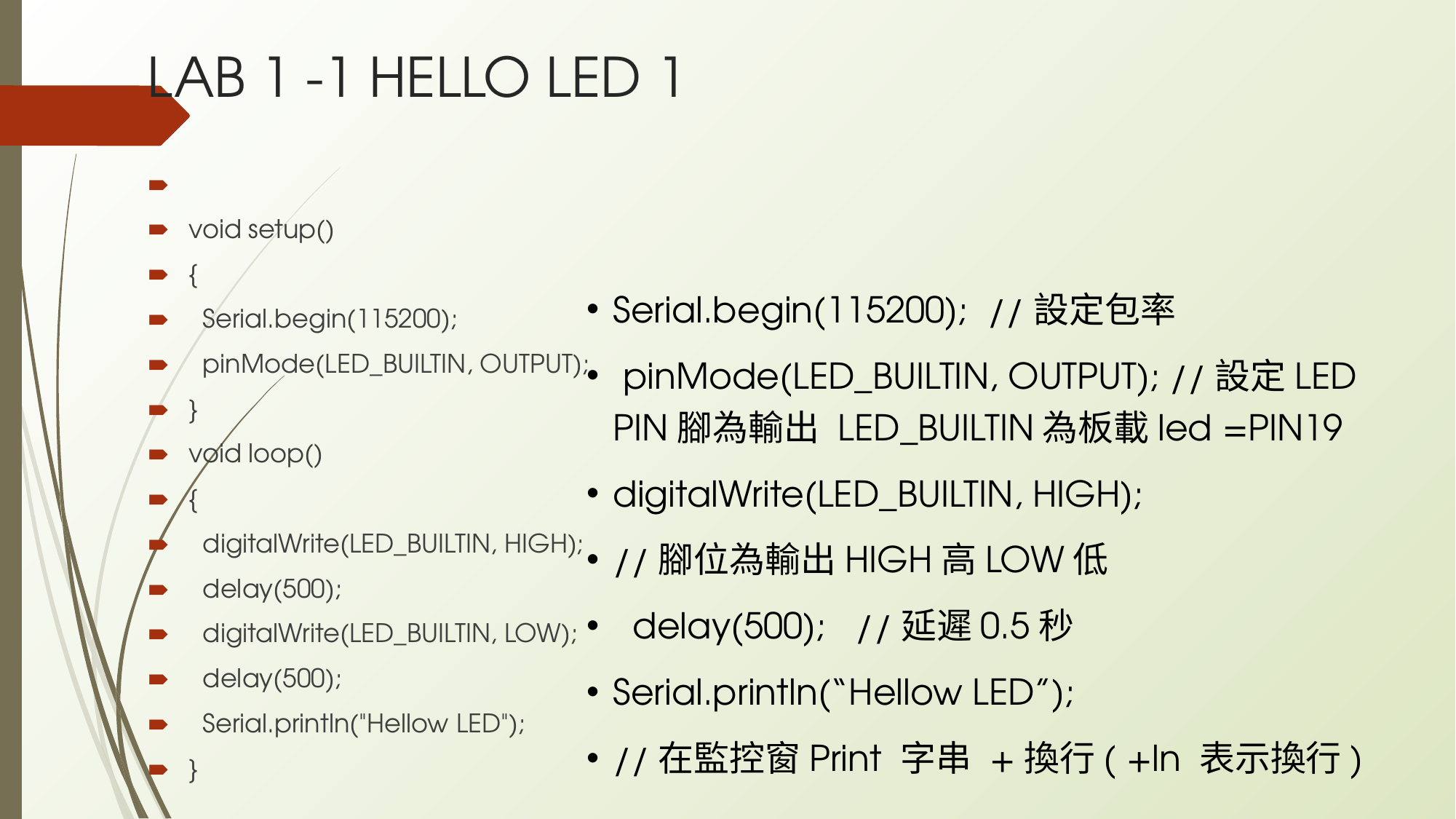

# LAB 1 -1 HELLO LED 1

Serial.begin(115200);  //設定包率
 pinMode(LED_BUILTIN, OUTPUT); //設定LED PIN腳為輸出 LED_BUILTIN為板載led =PIN19
digitalWrite(LED_BUILTIN, HIGH);
//腳位為輸出HIGH高LOW低
  delay(500);   //延遲0.5秒
Serial.println(“Hellow LED”);
//在監控窗Print 字串 +換行( +ln 表示換行)

void setup()
{
  Serial.begin(115200);
  pinMode(LED_BUILTIN, OUTPUT);
}
void loop()
{
  digitalWrite(LED_BUILTIN, HIGH);
  delay(500);
  digitalWrite(LED_BUILTIN, LOW);
  delay(500);
  Serial.println("Hellow LED");
}